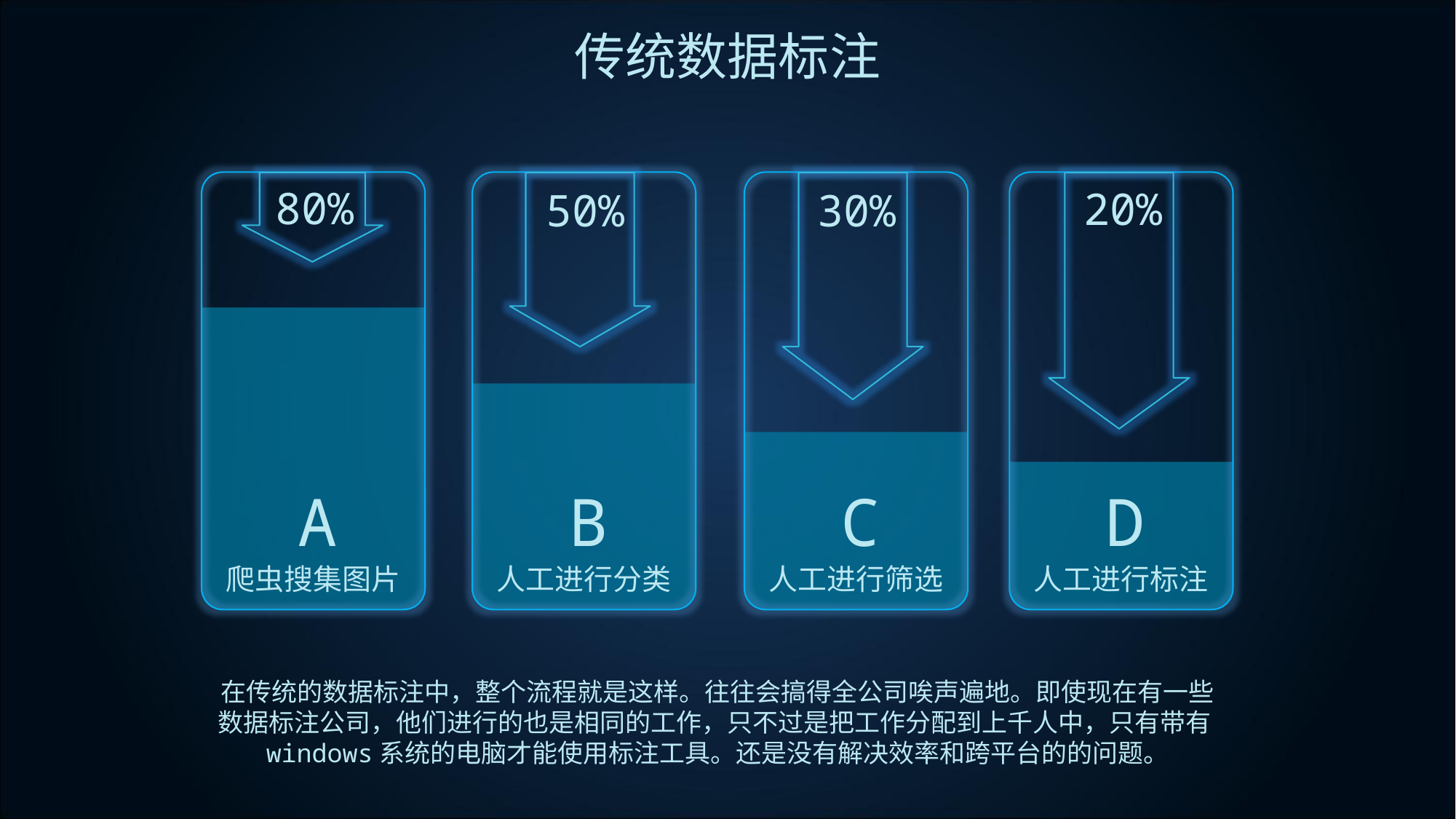

传统数据标注

80%

50%

30%

20%

B
人工进行分类
C
人工进行筛选
D
人工进行标注
A
爬虫搜集图片
在传统的数据标注中，整个流程就是这样。往往会搞得全公司唉声遍地。即使现在有一些数据标注公司，他们进行的也是相同的工作，只不过是把工作分配到上千人中，只有带有windows系统的电脑才能使用标注工具。还是没有解决效率和跨平台的的问题。